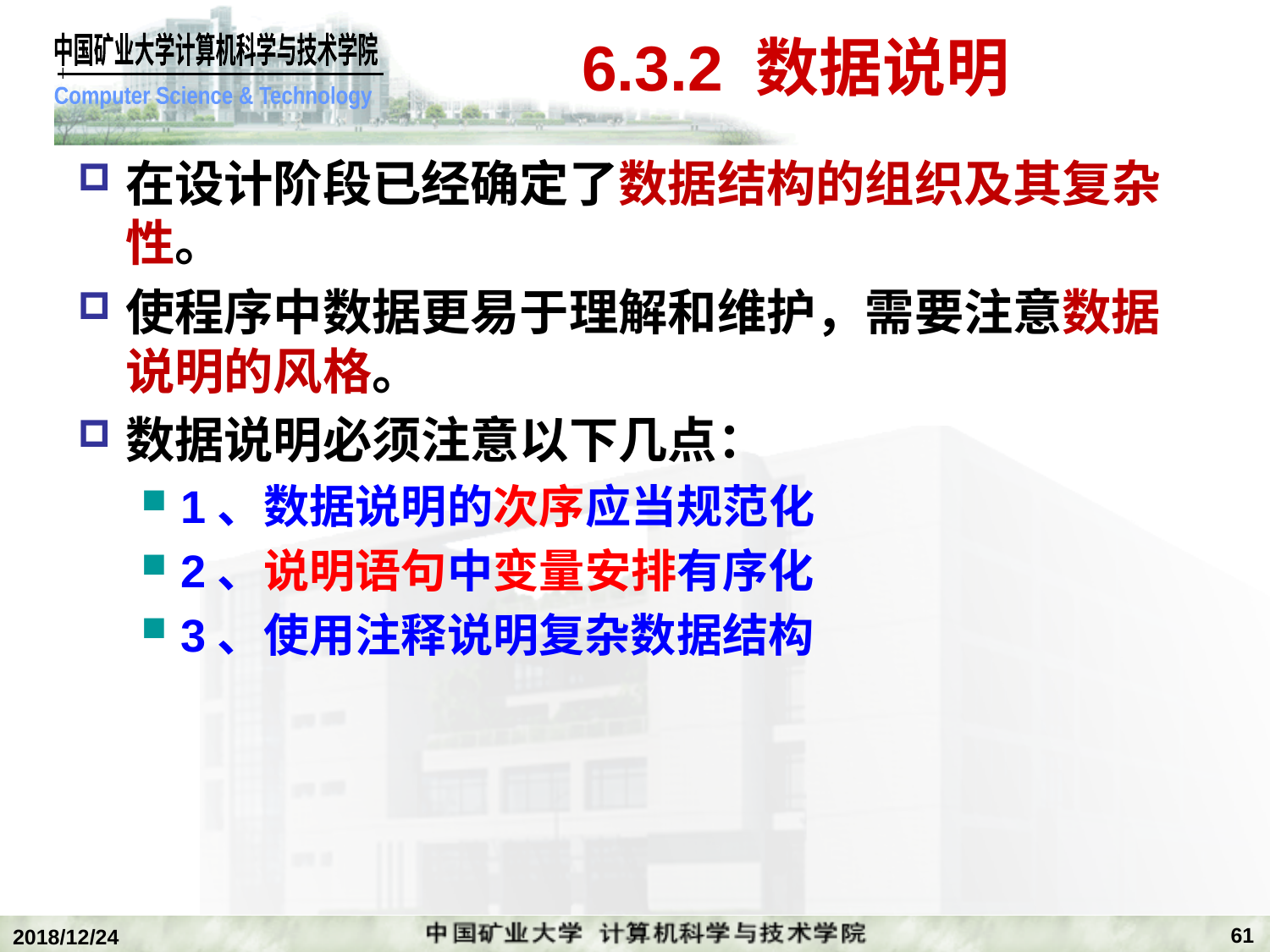

# 6.3.2 数据说明
在设计阶段已经确定了数据结构的组织及其复杂性。
使程序中数据更易于理解和维护，需要注意数据说明的风格。
数据说明必须注意以下几点：
1、数据说明的次序应当规范化
2、说明语句中变量安排有序化
3、使用注释说明复杂数据结构
61
2018/12/24